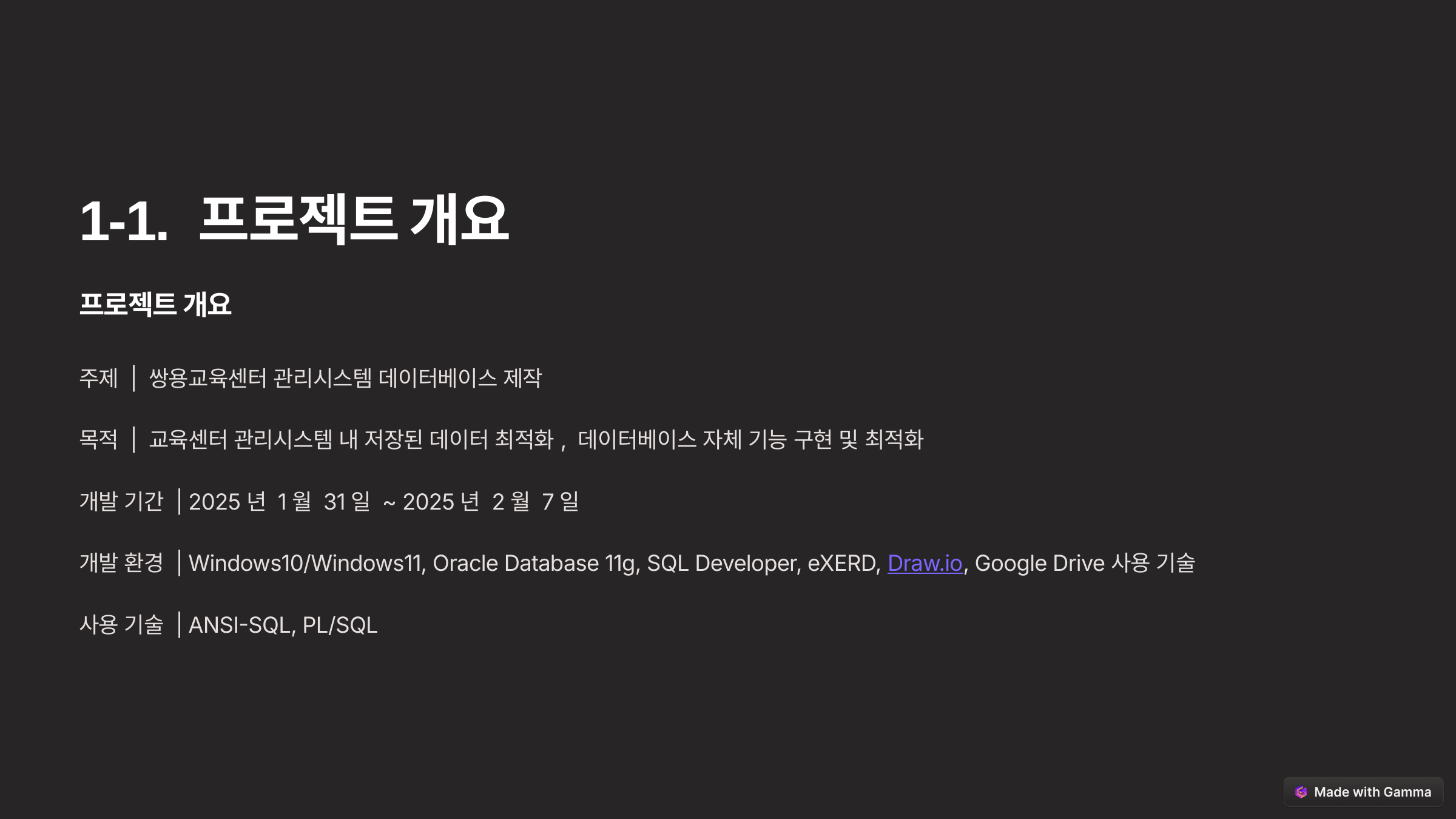

1-1. 프로젝트 개요
프로젝트 개요
주제 | 쌍용교육센터 관리시스템 데이터베이스 제작
목적 | 교육센터 관리시스템 내 저장된 데이터 최적화, 데이터베이스 자체 기능 구현 및 최적화
개발 기간 | 2025년 1월 31일 ~ 2025년 2월 7일
개발 환경 | Windows10/Windows11, Oracle Database 11g, SQL Developer, eXERD, Draw.io, Google Drive사용 기술
사용 기술 | ANSI-SQL, PL/SQL